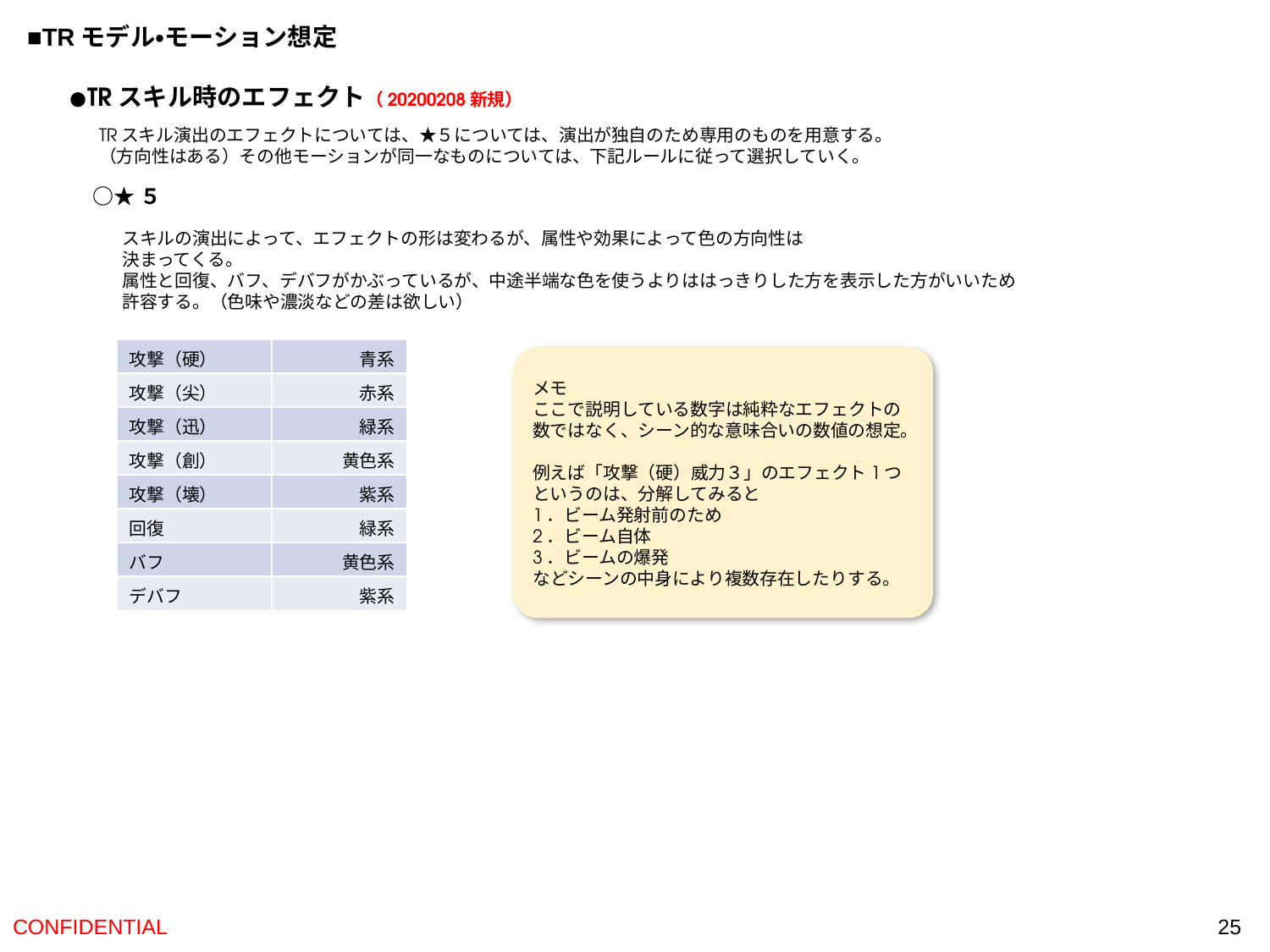

■TRモデル・モーション想定
●TRスキル時のエフェクト（20200208新規）
TRスキル演出のエフェクトについては、★５については、演出が独自のため専用のものを用意する。
（方向性はある）その他モーションが同一なものについては、下記ルールに従って選択していく。
○★５
スキルの演出によって、エフェクトの形は変わるが、属性や効果によって色の方向性は
決まってくる。
属性と回復、バフ、デバフがかぶっているが、中途半端な色を使うよりははっきりした方を表示した方がいいため
許容する。（色味や濃淡などの差は欲しい）
| 攻撃（硬） | 青系 |
| --- | --- |
| 攻撃（尖） | 赤系 |
| 攻撃（迅） | 緑系 |
| 攻撃（創） | 黄色系 |
| 攻撃（壊） | 紫系 |
| 回復 | 緑系 |
| バフ | 黄色系 |
| デバフ | 紫系 |
メモ
ここで説明している数字は純粋なエフェクトの数ではなく、シーン的な意味合いの数値の想定。

例えば「攻撃（硬）威力３」のエフェクト1つというのは、分解してみると
1．ビーム発射前のため
2．ビーム自体
3．ビームの爆発
などシーンの中身により複数存在したりする。
25
CONFIDENTIAL